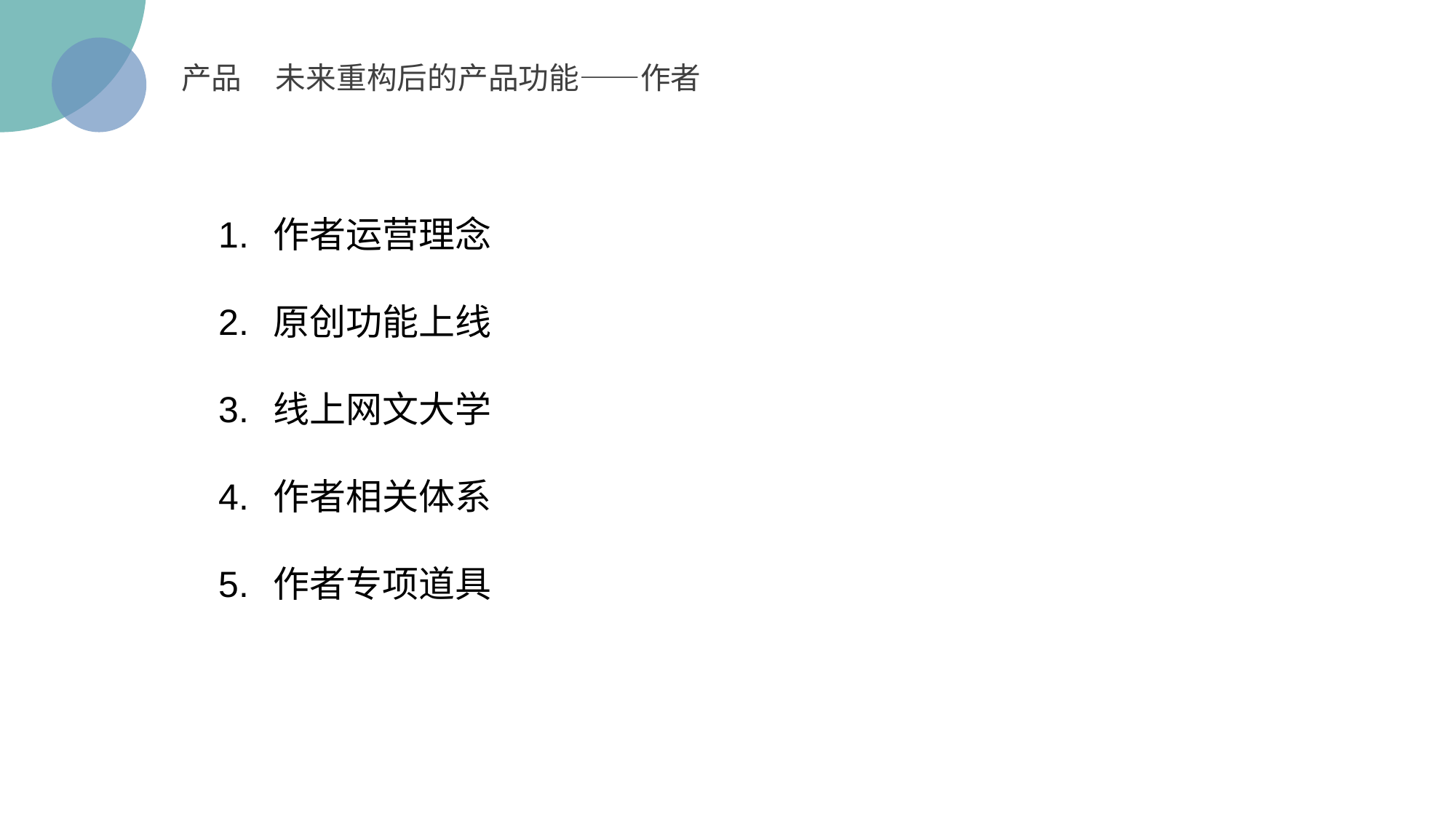

产品     未来重构后的产品功能——作者
作者运营理念

原创功能上线

线上网文大学

作者相关体系

作者专项道具